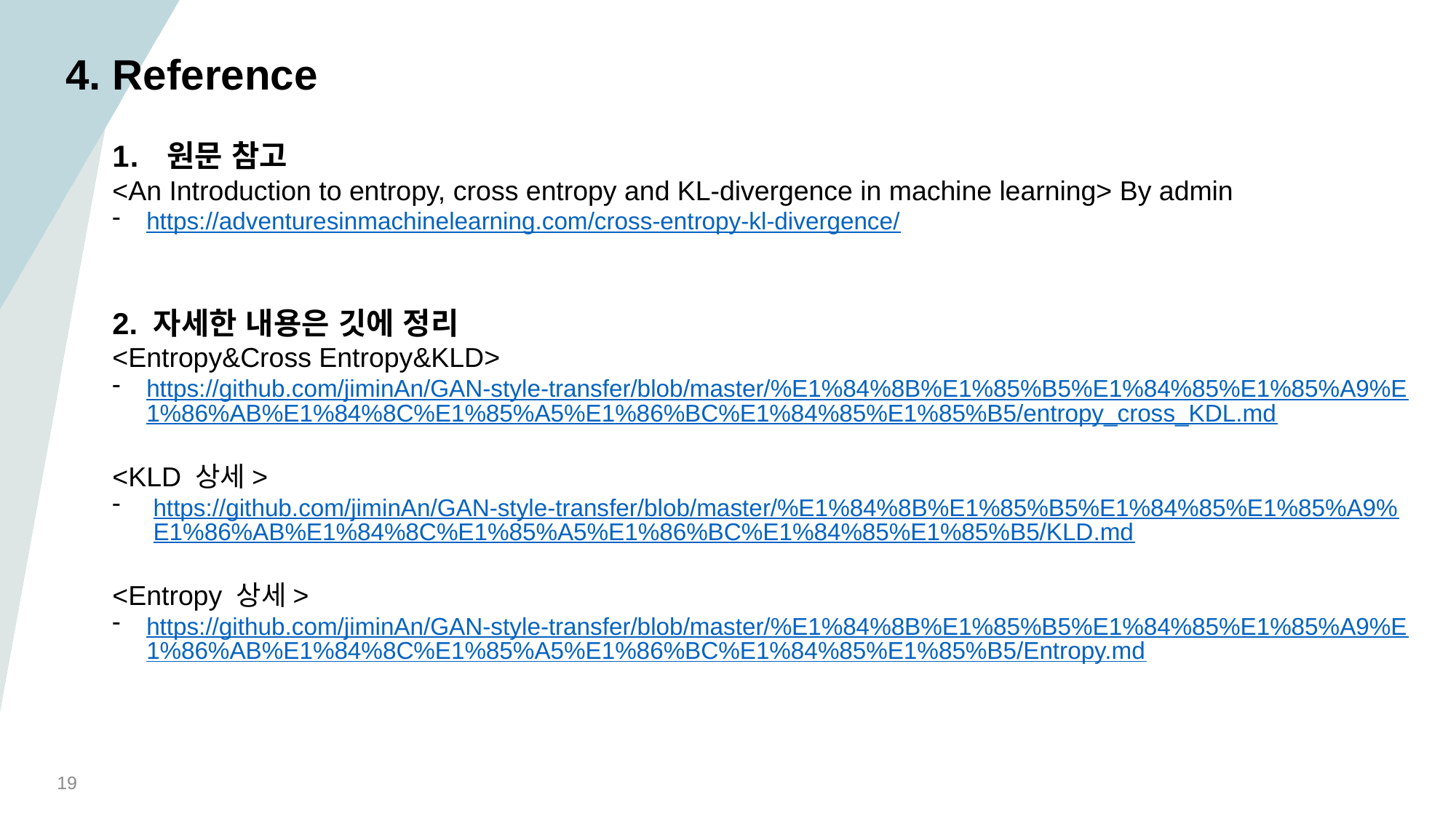

# 4. Reference
원문 참고
<An Introduction to entropy, cross entropy and KL-divergence in machine learning> By admin
https://adventuresinmachinelearning.com/cross-entropy-kl-divergence/

2. 자세한 내용은 깃에 정리
<Entropy&Cross Entropy&KLD>
https://github.com/jiminAn/GAN-style-transfer/blob/master/%E1%84%8B%E1%85%B5%E1%84%85%E1%85%A9%E1%86%AB%E1%84%8C%E1%85%A5%E1%86%BC%E1%84%85%E1%85%B5/entropy_cross_KDL.md

<KLD 상세>
https://github.com/jiminAn/GAN-style-transfer/blob/master/%E1%84%8B%E1%85%B5%E1%84%85%E1%85%A9%E1%86%AB%E1%84%8C%E1%85%A5%E1%86%BC%E1%84%85%E1%85%B5/KLD.md

<Entropy 상세>
https://github.com/jiminAn/GAN-style-transfer/blob/master/%E1%84%8B%E1%85%B5%E1%84%85%E1%85%A9%E1%86%AB%E1%84%8C%E1%85%A5%E1%86%BC%E1%84%85%E1%85%B5/Entropy.md